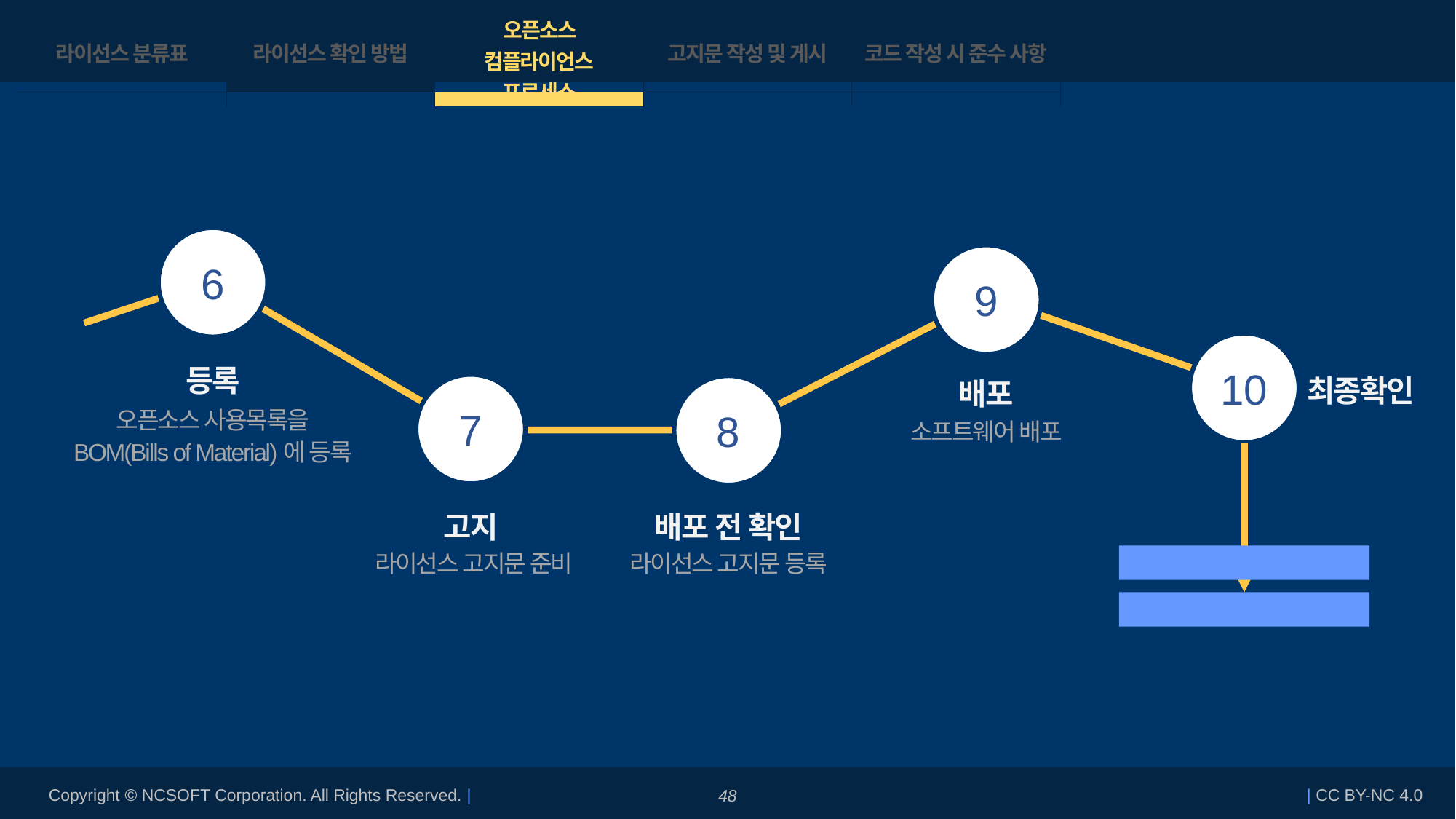

| 라이선스 분류표 | 라이선스 확인 방법 | 오픈소스 컴플라이언스 프로세스 | 고지문 작성 및 게시 | 코드 작성 시 준수 사항 |
| --- | --- | --- | --- | --- |
|  |  |  |  |  |
6
9

10
등록
최종확인
배포
7
8
오픈소스 사용목록을
BOM(Bills of Material)에 등록
소프트웨어 배포
배포 전 확인
고지
라이선스 고지문 준비
라이선스 고지문 등록
저작권 & 라이선스 고지
서면 약정서